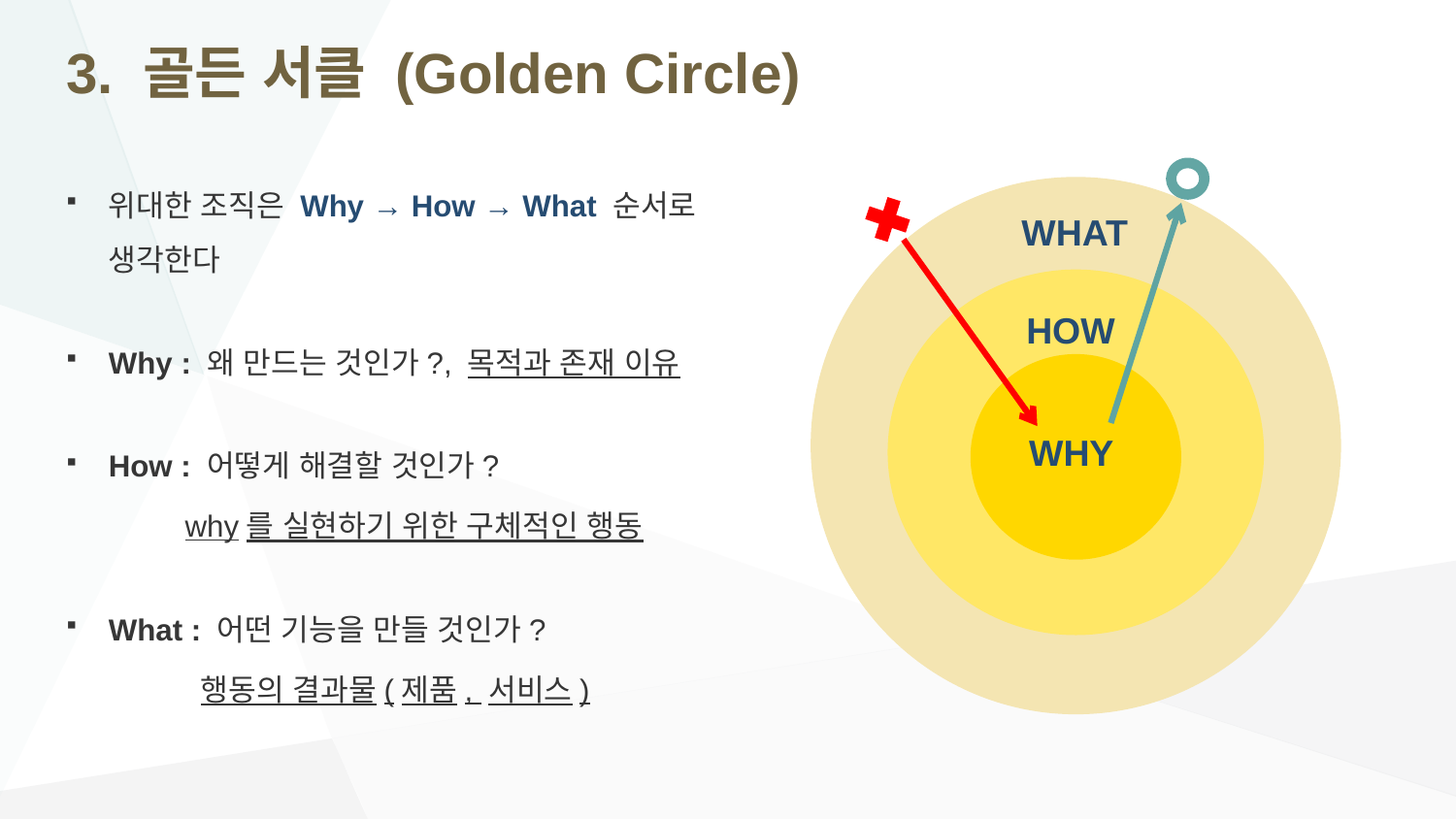

# 3. 골든 서클 (Golden Circle)

위대한 조직은 Why → How → What 순서로 생각한다

Why : 왜 만드는 것인가?, 목적과 존재 이유

How : 어떻게 해결할 것인가?
              why를 실현하기 위한 구체적인 행동

What : 어떤 기능을 만들 것인가?
               행동의 결과물(제품, 서비스)

WHAT

HOW

WHY